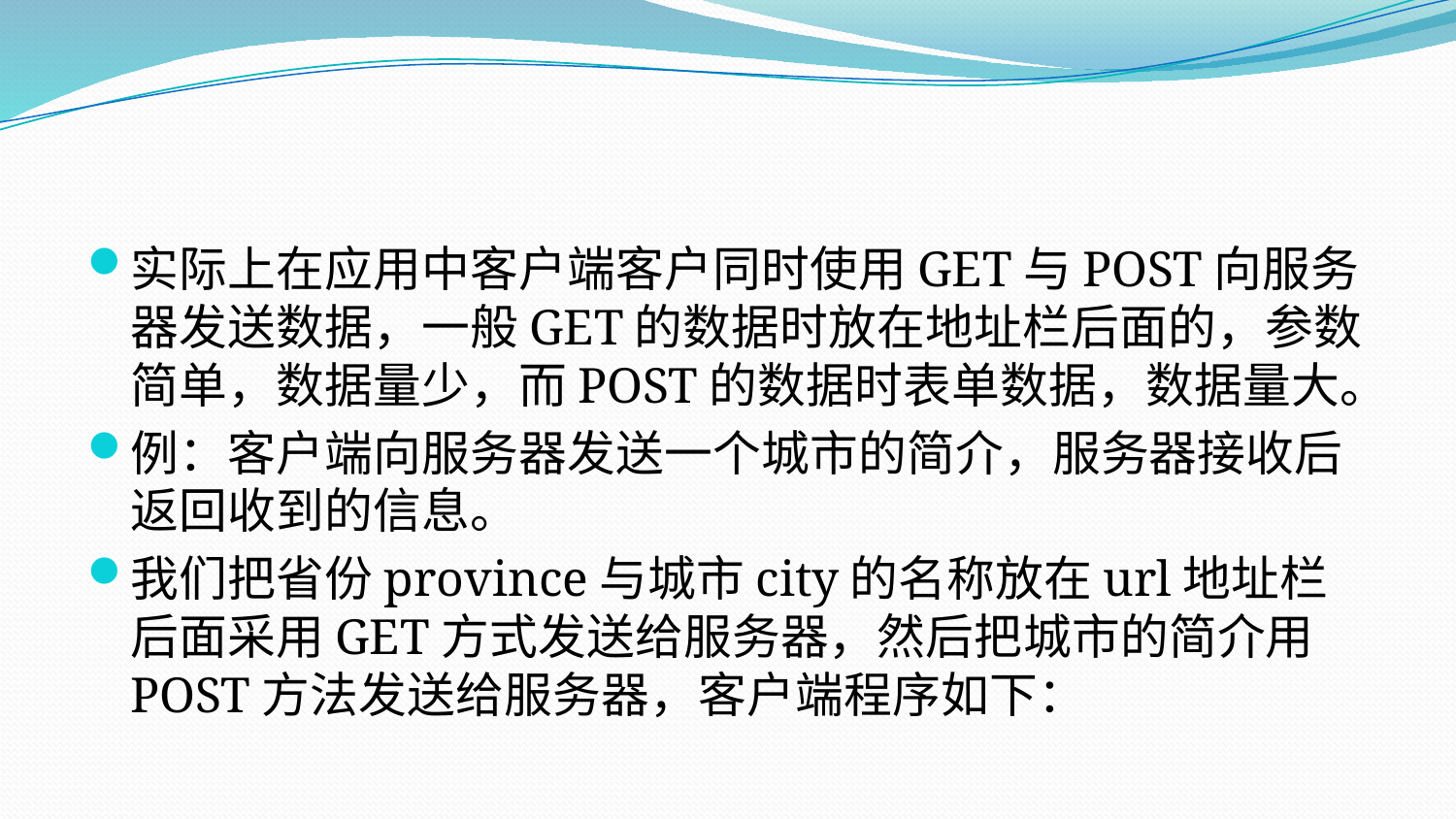

#
实际上在应用中客户端客户同时使用GET与POST向服务器发送数据，一般GET的数据时放在地址栏后面的，参数简单，数据量少，而POST的数据时表单数据，数据量大。
例：客户端向服务器发送一个城市的简介，服务器接收后返回收到的信息。
我们把省份province与城市city的名称放在url地址栏后面采用GET方式发送给服务器，然后把城市的简介用POST方法发送给服务器，客户端程序如下：